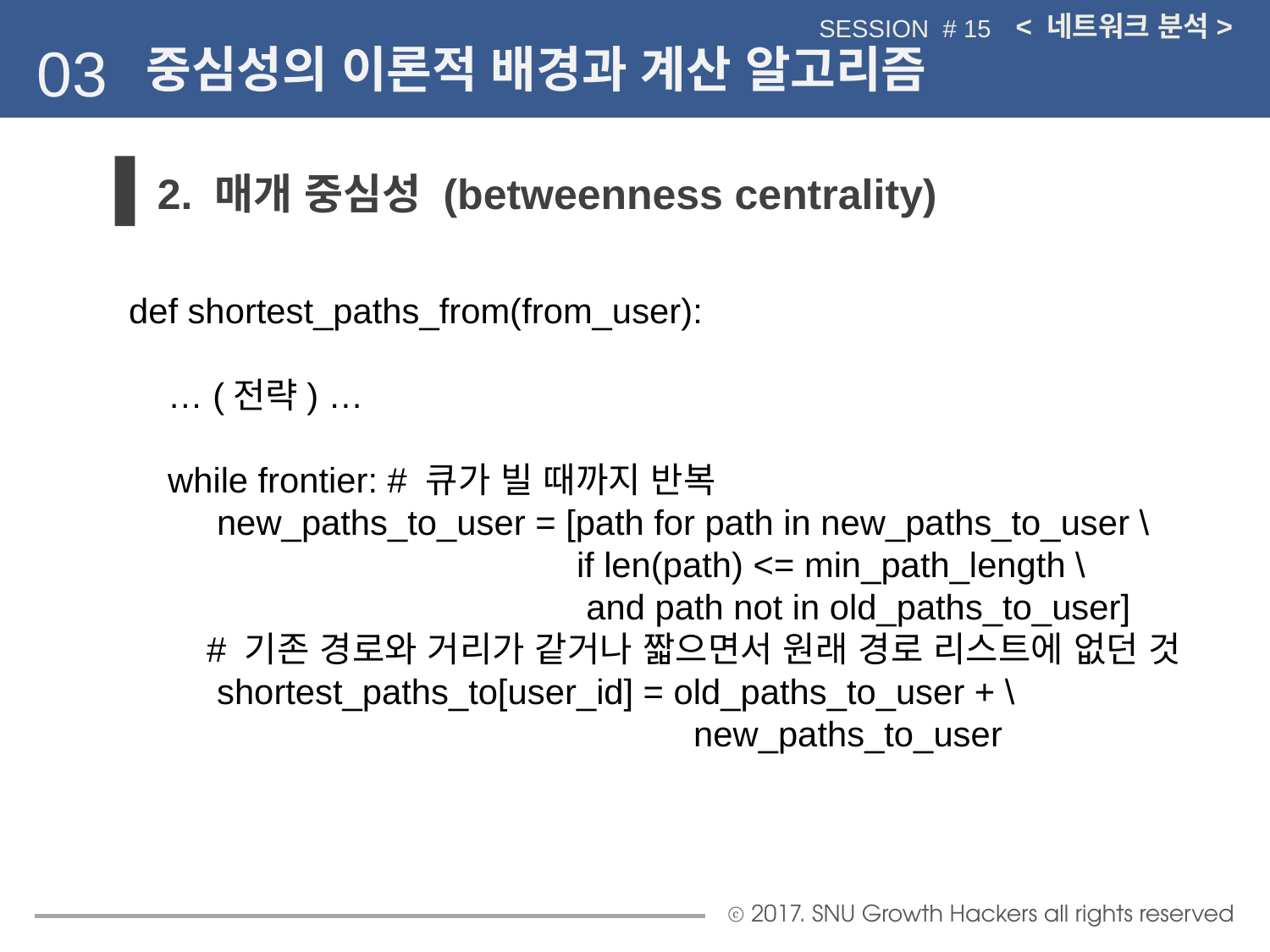

< 네트워크 분석>
SESSION  # 15
03
중심성의 이론적 배경과 계산 알고리즘

2. 매개 중심성 (betweenness centrality)
def shortest_paths_from(from_user):
    … (전략) …
    while frontier: # 큐가 빌 때까지 반복
        new_paths_to_user = [path for path in new_paths_to_user \
                                              if len(path) <= min_path_length \
                                               and path not in old_paths_to_user]
        # 기존 경로와 거리가 같거나 짧으면서 원래 경로 리스트에 없던 것
        shortest_paths_to[user_id] = old_paths_to_user + \
                                                          new_paths_to_user
ⓒ 2017. SNU Growth Hackers all rights reserved